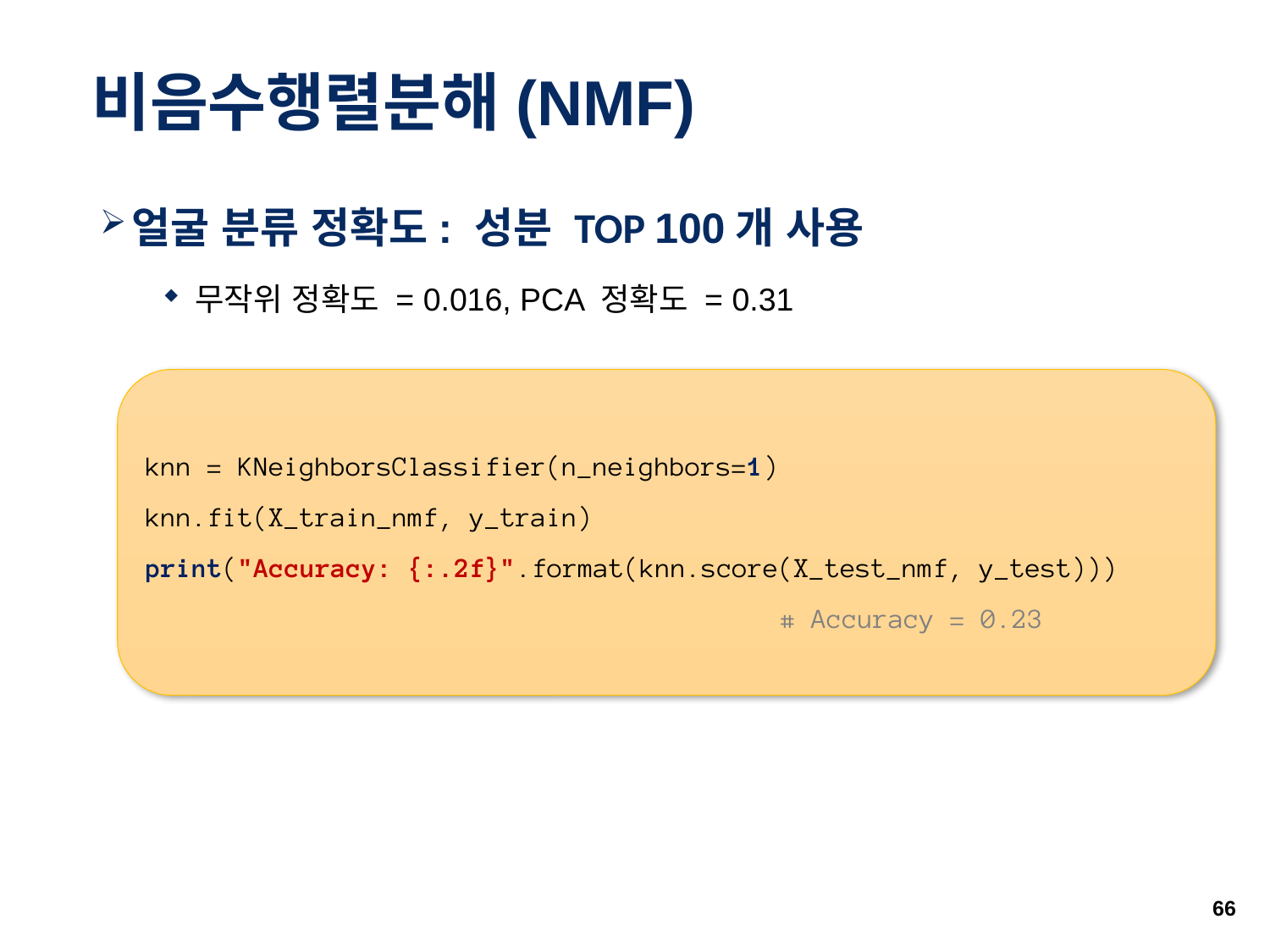

# 비음수행렬분해(NMF)
얼굴 분류 정확도: 성분 TOP 100개 사용
무작위 정확도 = 0.016, PCA 정확도 = 0.31

knn = KNeighborsClassifier(n_neighbors=1)
knn.fit(X_train_nmf, y_train)
print("Accuracy: {:.2f}".format(knn.score(X_test_nmf, y_test)))
 					# Accuracy = 0.23
66